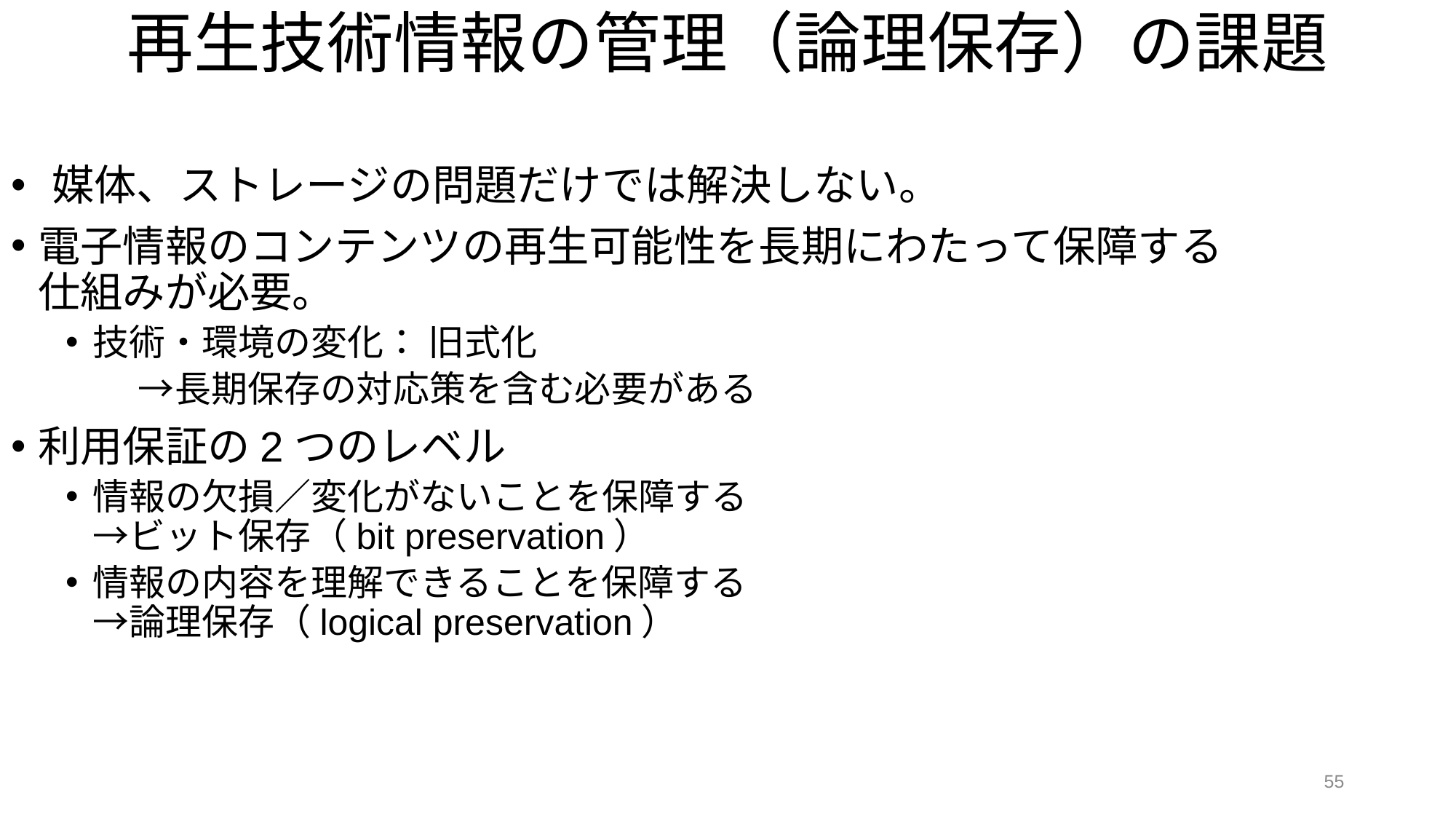

# 再生技術情報の管理（論理保存）の課題
媒体、ストレージの問題だけでは解決しない。
電子情報のコンテンツの再生可能性を長期にわたって保障する仕組みが必要。
技術・環境の変化： 旧式化
　　→長期保存の対応策を含む必要がある
利用保証の2つのレベル
情報の欠損／変化がないことを保障する
→ビット保存（bit preservation）
情報の内容を理解できることを保障する
→論理保存（logical preservation）

55